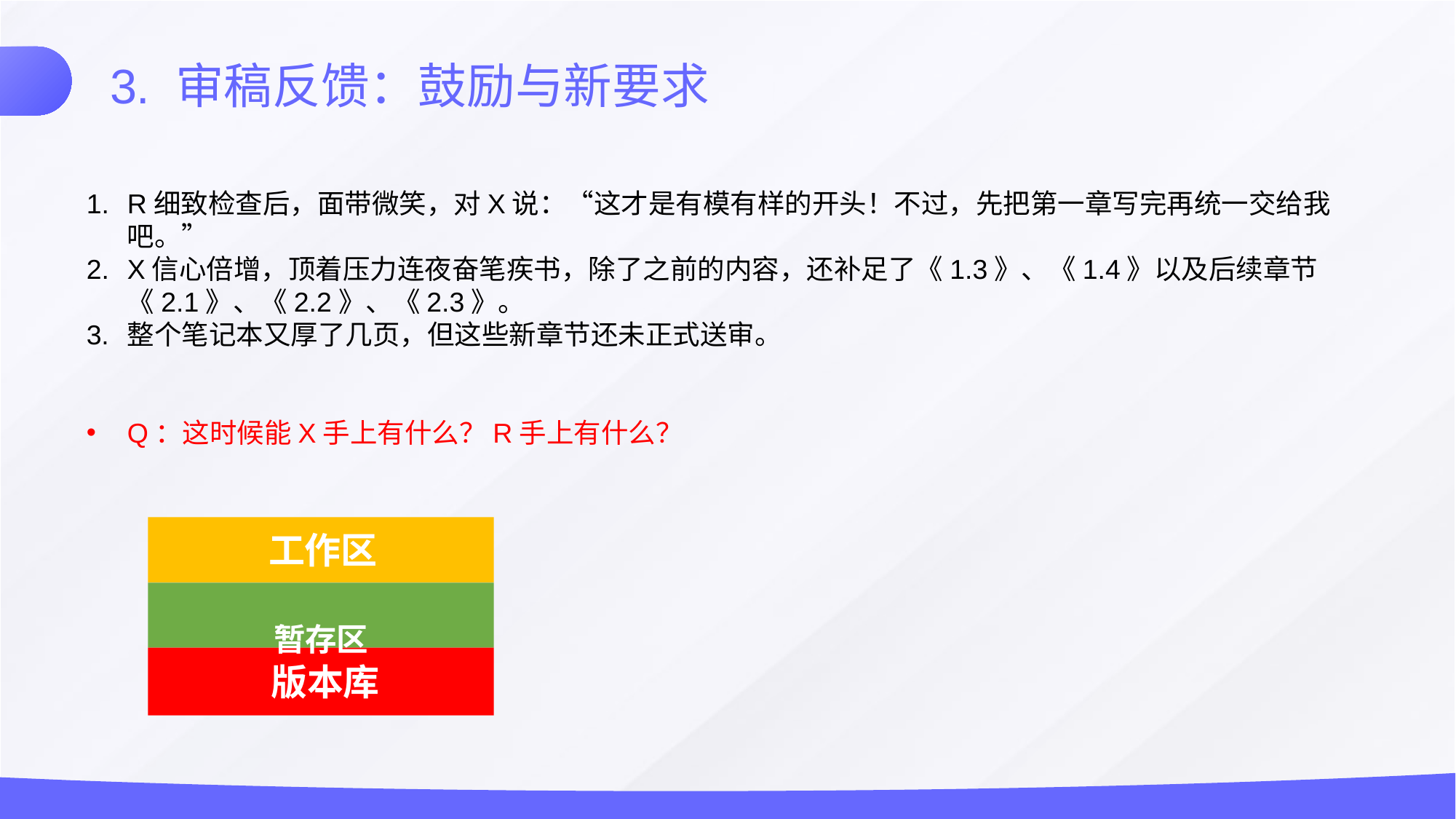

3. 审稿反馈：鼓励与新要求
R细致检查后，面带微笑，对X说：“这才是有模有样的开头！不过，先把第一章写完再统一交给我吧。”
X信心倍增，顶着压力连夜奋笔疾书，除了之前的内容，还补足了《1.3》、《1.4》以及后续章节《2.1》、《2.2》、《2.3》。
整个笔记本又厚了几页，但这些新章节还未正式送审。

Q：这时候能X手上有什么？R手上有什么？

工作区
暂存区
版本库